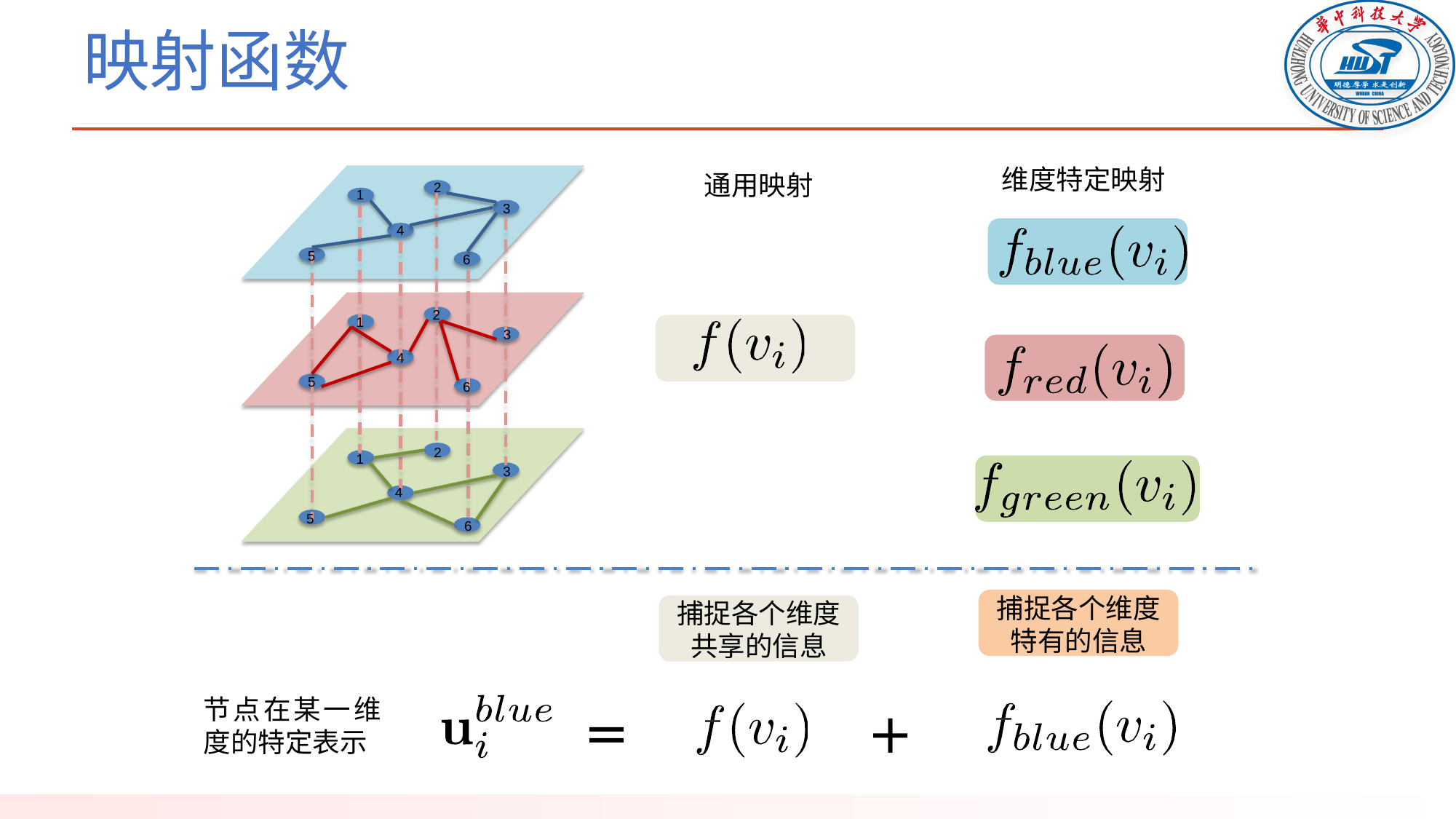

# 映射函数
维度特定映射

通用映射

2

1

3

4

5

6

2

1

3

4

5

6

2

1

3

4

5

6

捕捉各个维度特有的信息

捕捉各个维度共享的信息
节点在某一维度的特定表示

=
+